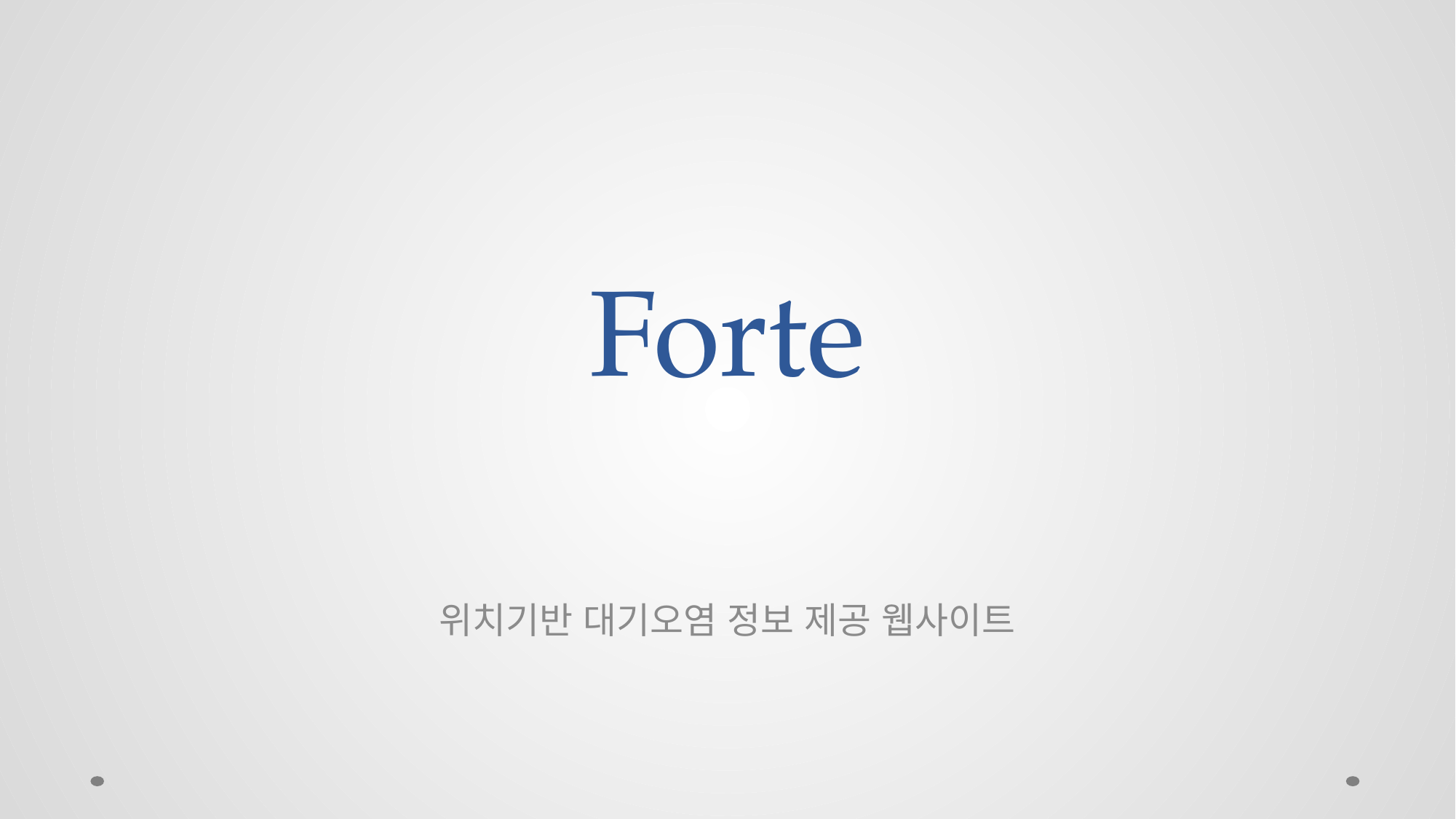

# Forte
위치기반 대기오염 정보 제공 웹사이트